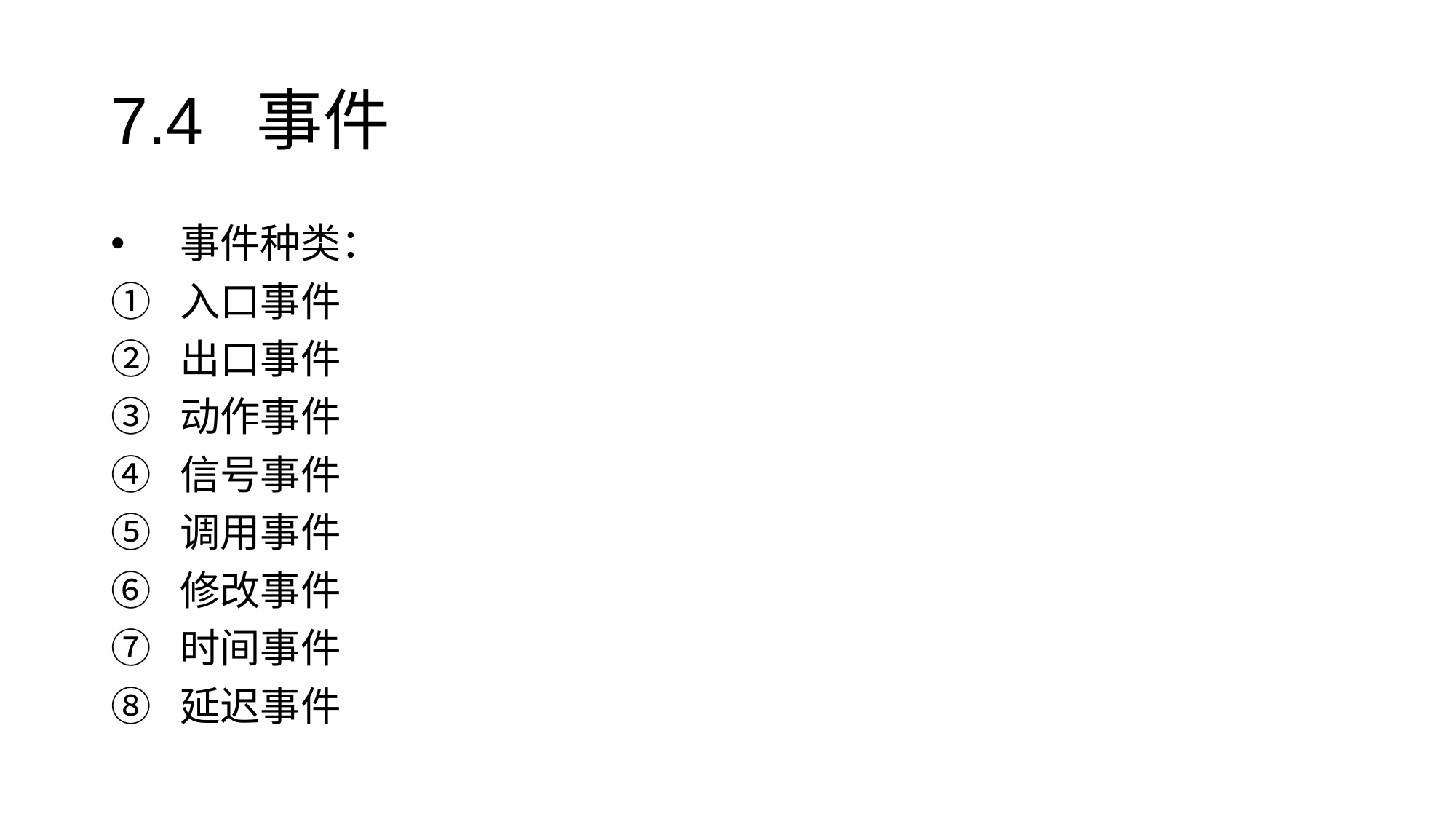

# 7.4  事件
事件种类：
入口事件
出口事件
动作事件
信号事件
调用事件
修改事件
时间事件
延迟事件